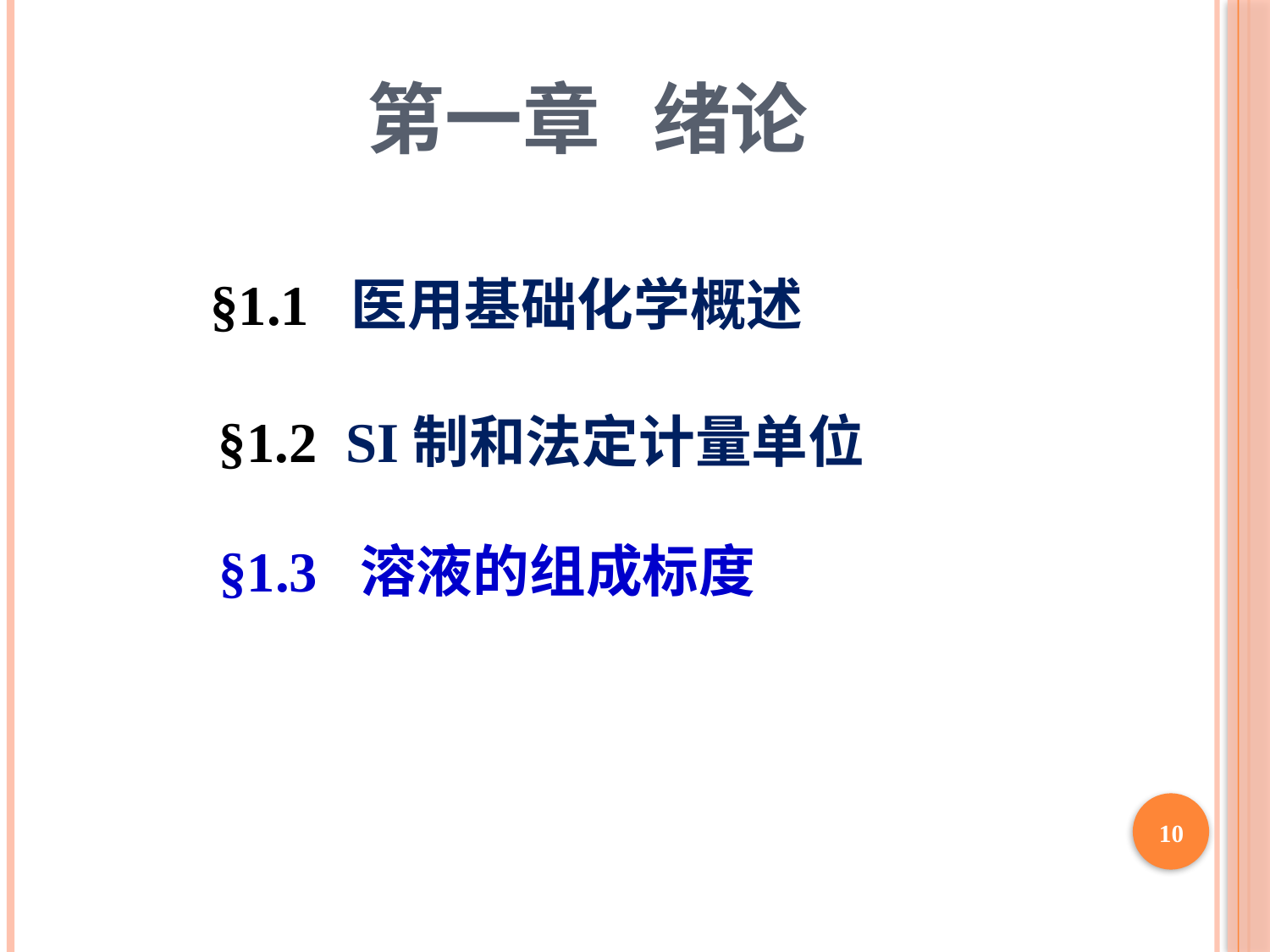

第一章   绪论
§1.1  医用基础化学概述
§1.2  SI制和法定计量单位
§1.3  溶液的组成标度
10
10